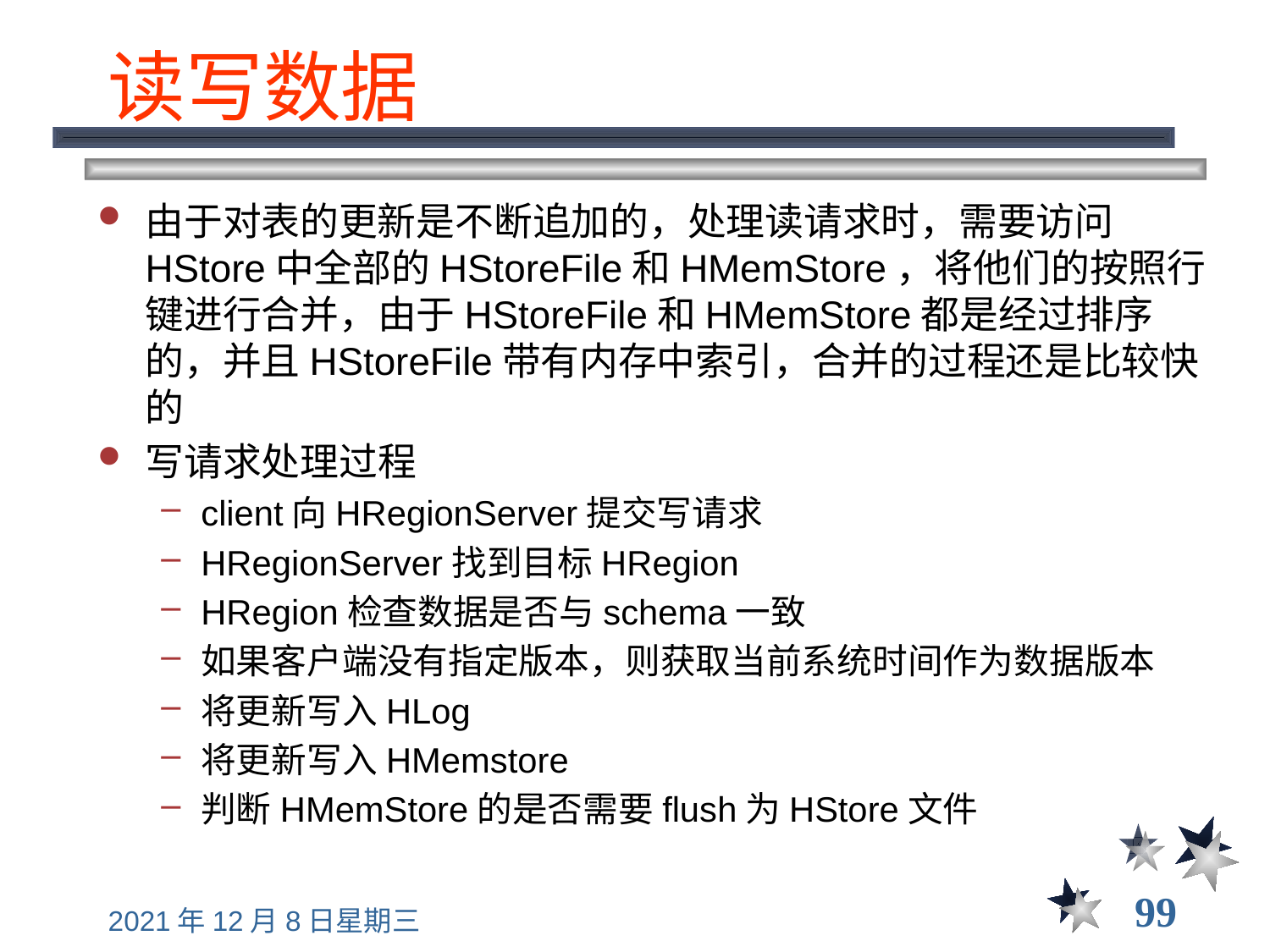

# 读写数据
由于对表的更新是不断追加的，处理读请求时，需要访问HStore中全部的HStoreFile和HMemStore，将他们的按照行键进行合并，由于HStoreFile和HMemStore都是经过排序的，并且HStoreFile带有内存中索引，合并的过程还是比较快的
写请求处理过程
client向HRegionServer提交写请求
HRegionServer找到目标HRegion
HRegion检查数据是否与schema一致
如果客户端没有指定版本，则获取当前系统时间作为数据版本
将更新写入HLog
将更新写入HMemstore
判断HMemStore的是否需要flush为HStore文件

99
2021年12月8日星期三
大数据管理----前言